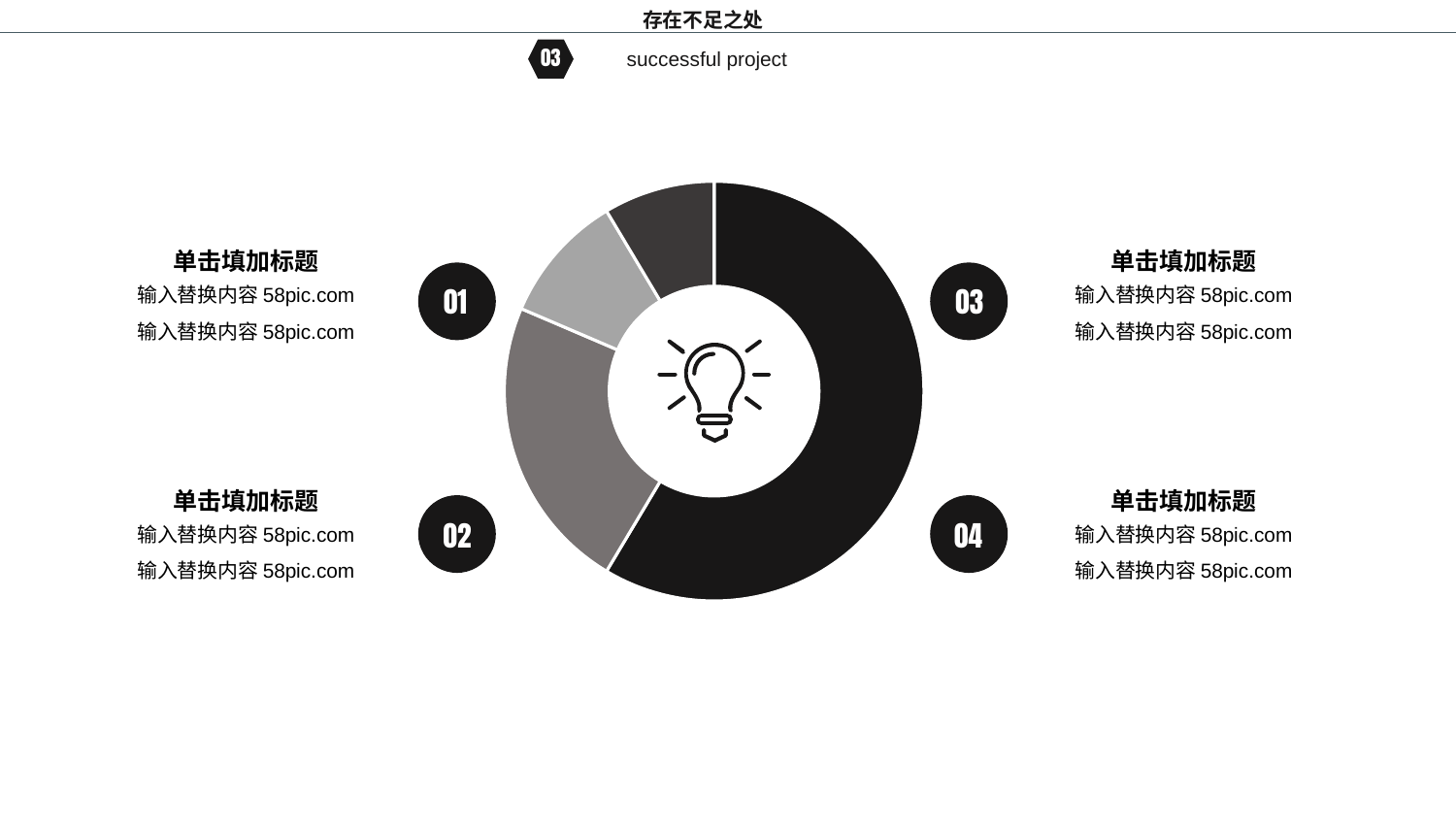

存在不足之处
03
successful project

### Chart

| Category | 销售额 |
|---|---|
| 第一季度 | 8.2 |
| 第二季度 | 3.2 |
| 第三季度 | 1.4 |
| 第四季度 | 1.2 |

单击填加标题
单击填加标题
输入替换内容58pic.com
输入替换内容58pic.com
输入替换内容58pic.com
输入替换内容58pic.com
01
03
单击填加标题
单击填加标题
04
02
输入替换内容58pic.com
输入替换内容58pic.com
输入替换内容58pic.com
输入替换内容58pic.com